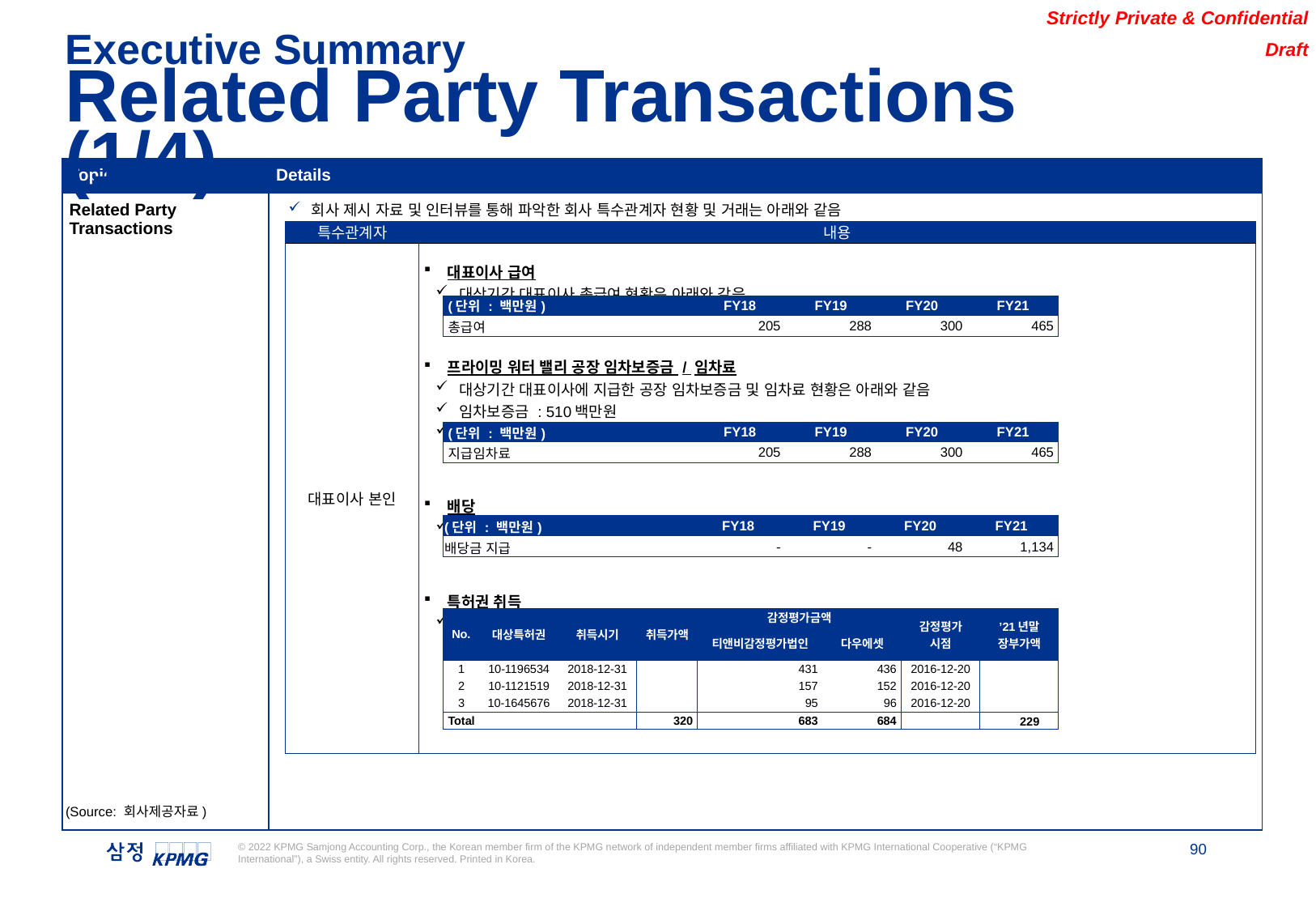

Executive Summary
Related Party Transactions (1/4)
| Topic | Details |
| --- | --- |
| Related Party Transactions | 회사 제시 자료 및 인터뷰를 통해 파악한 회사 특수관계자 현황 및 거래는 아래와 같음 |
| 특수관계자 | 내용 |
| --- | --- |
| 대표이사 본인 | 대표이사 급여 대상기간 대표이사 총급여 현황은 아래와 같음 프라이밍 워터 밸리 공장 임차보증금 / 임차료 대상기간 대표이사에 지급한 공장 임차보증금 및 임차료 현황은 아래와 같음 임차보증금 : 510백만원 임차료 배당 대상기간 대표이사에게 지급한 배당 현황은 아래와 같음 특허권 취득 대상기간 대표이사로부터 특허권 취득이 있었으며, 그 현황은 아래와 같음 |
| (단위 : 백만원) | FY18 | FY19 | FY20 | FY21 |
| --- | --- | --- | --- | --- |
| 총급여 | 205 | 288 | 300 | 465 |
| (단위 : 백만원) | FY18 | FY19 | FY20 | FY21 |
| --- | --- | --- | --- | --- |
| 지급임차료 | 205 | 288 | 300 | 465 |
| (단위 : 백만원) | FY18 | FY19 | FY20 | FY21 |
| --- | --- | --- | --- | --- |
| 배당금 지급 | - | - | 48 | 1,134 |
| No. | 대상특허권 | 취득시기 | 취득가액 | 감정평가금액 | 평가기관2 | 감정평가 시점 | ’21년말 장부가액 |
| --- | --- | --- | --- | --- | --- | --- | --- |
|  |  |  |  | 티앤비감정평가법인 | 다우에셋 |  |  |
| 1 | 10-1196534 | 2018-12-31 |  | 431 | 436 | 2016-12-20 |  |
| 2 | 10-1121519 | 2018-12-31 |  | 157 | 152 | 2016-12-20 |  |
| 3 | 10-1645676 | 2018-12-31 |  | 95 | 96 | 2016-12-20 |  |
| Total |  |  | 320 | 683 | 684 |  | 229 |
(Source: 회사제공자료)